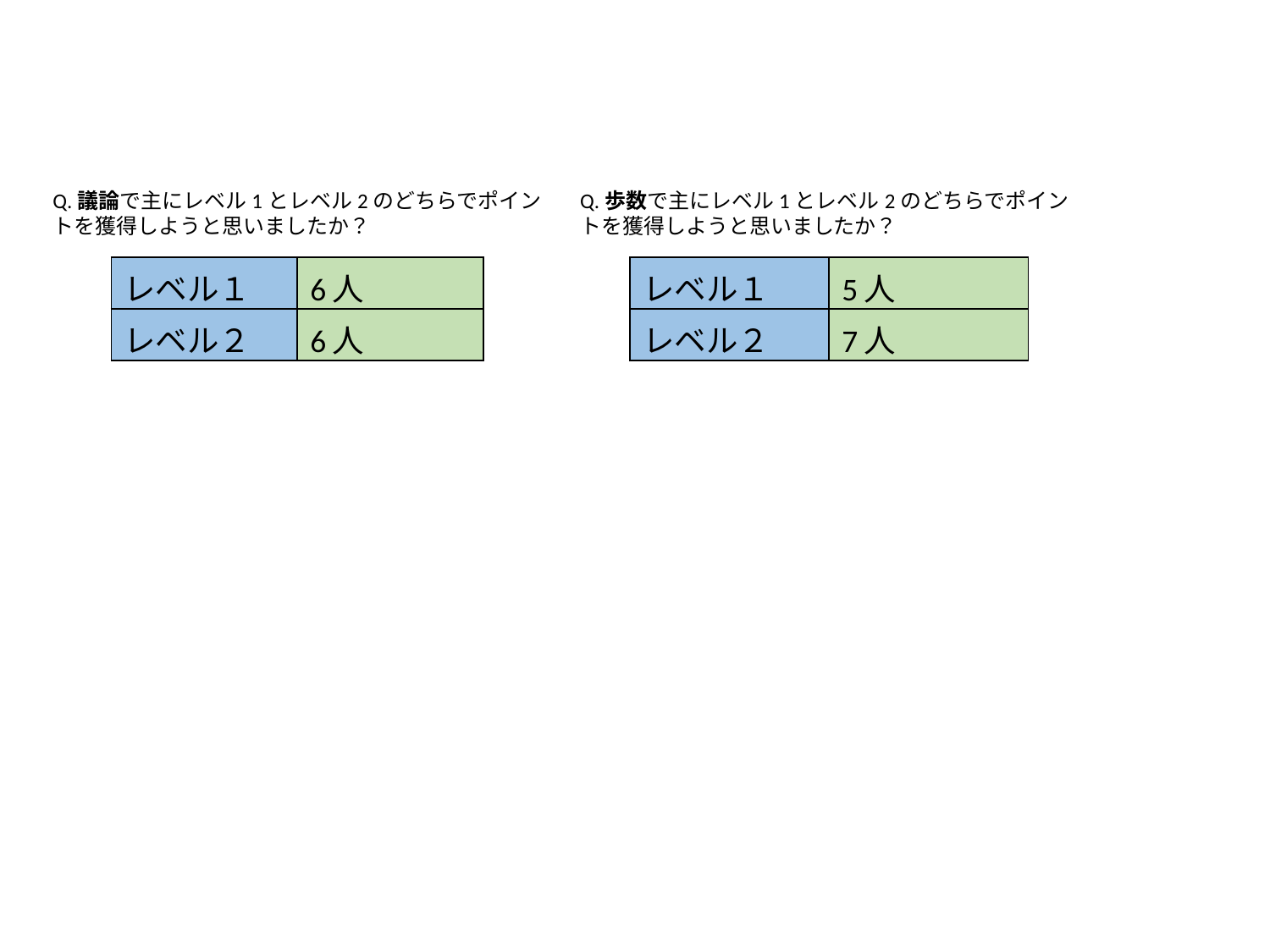

Q.議論で主にレベル1とレベル2のどちらでポイントを獲得しようと思いましたか？
Q.歩数で主にレベル1とレベル2のどちらでポイントを獲得しようと思いましたか？
| レベル１ | 6人 |
| --- | --- |
| レベル２ | 6人 |
| レベル１ | 5人 |
| --- | --- |
| レベル２ | 7人 |